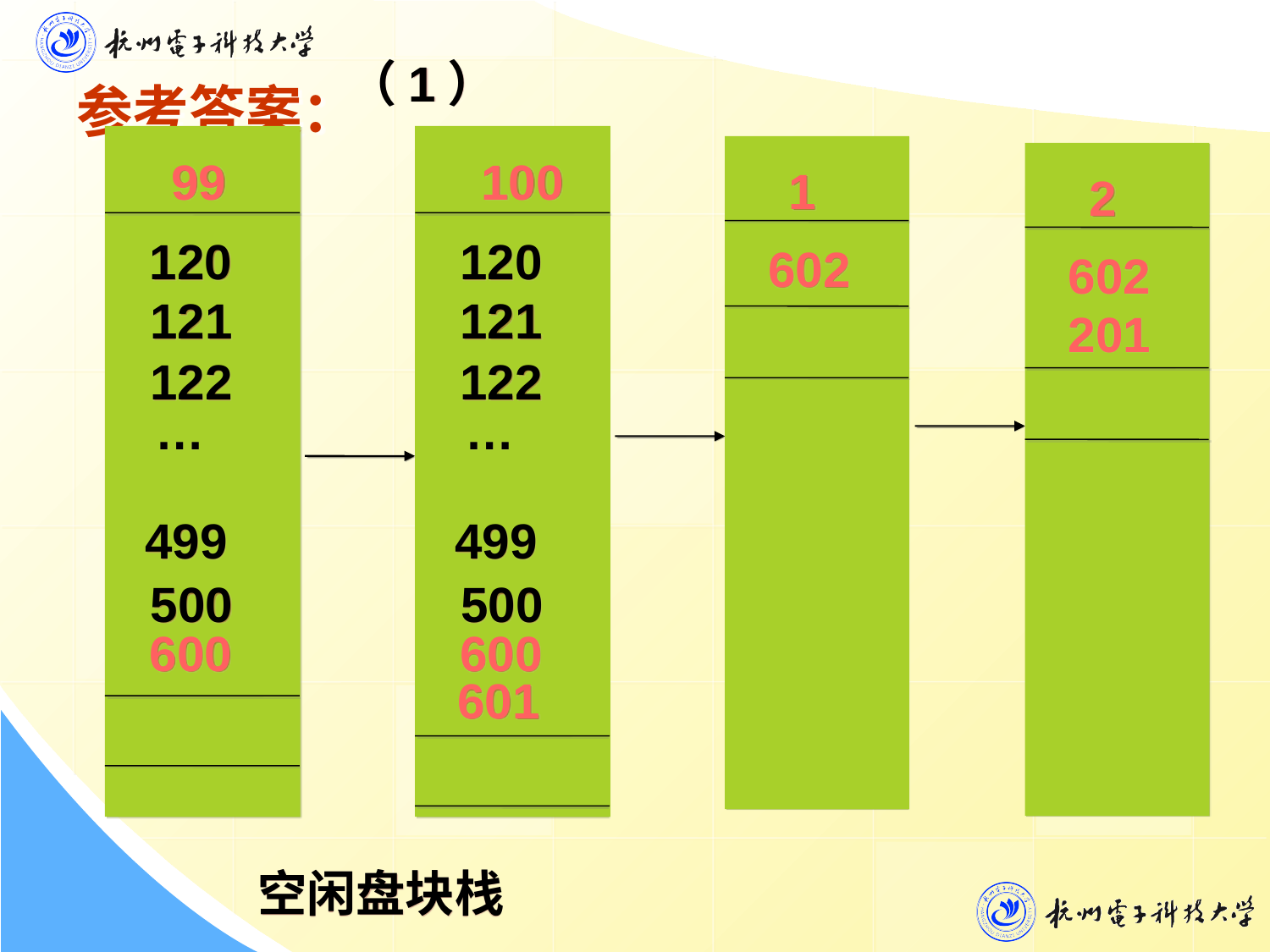

# 参考答案：
（1）

 99

120
121
122
…
499
500
600

 100

120
121
122
…
499
500
600
601

 1

602

 2

602
201

空闲盘块栈